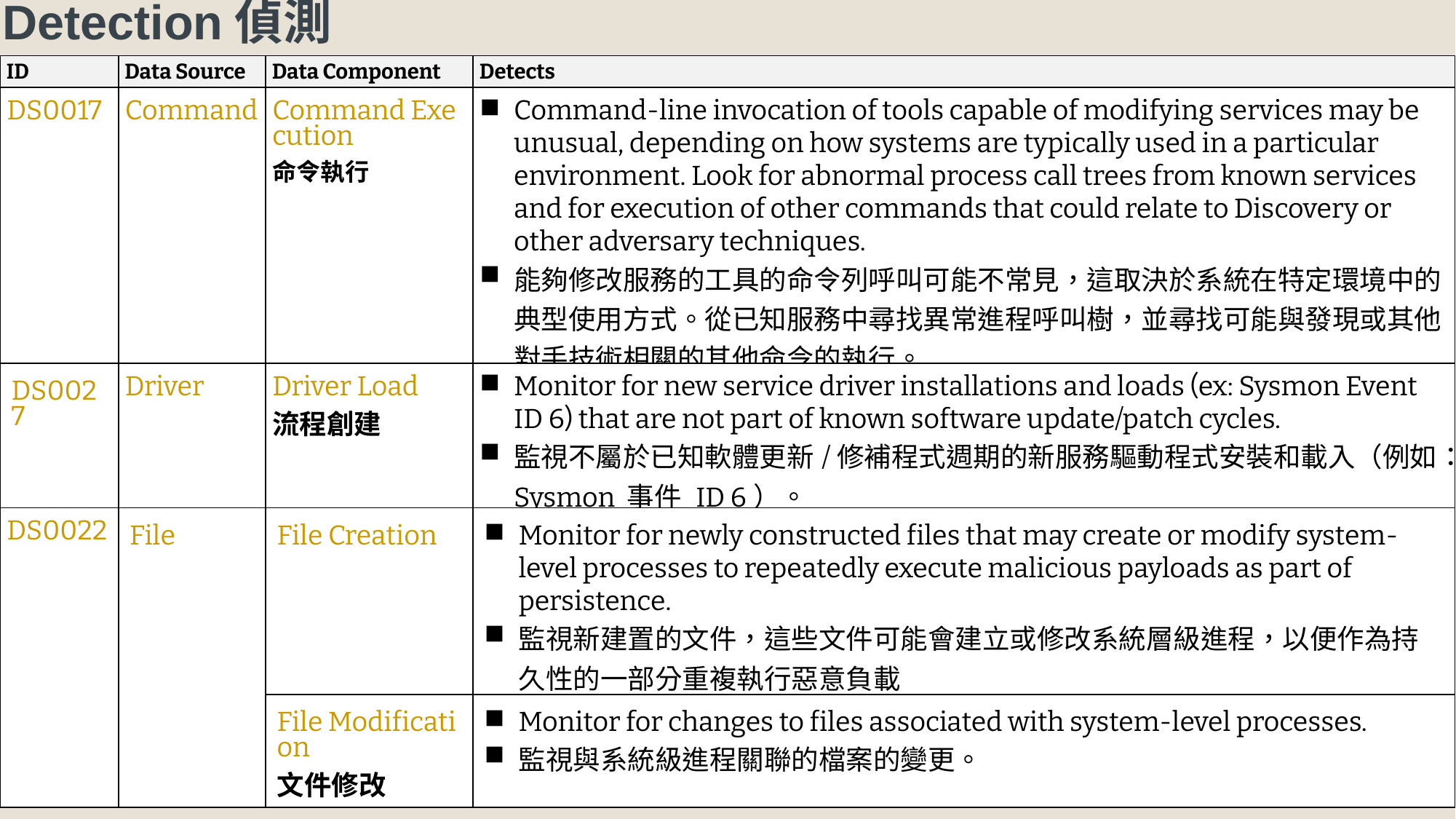

Detection偵測
| ID | Data Source | Data Component | Detects |
| --- | --- | --- | --- |
| DS0017 | Command | Command Execution 命令執行 | Command-line invocation of tools capable of modifying services may be unusual, depending on how systems are typically used in a particular environment. Look for abnormal process call trees from known services and for execution of other commands that could relate to Discovery or other adversary techniques. 能夠修改服務的工具的命令列呼叫可能不常見，這取決於系統在特定環境中的典型使用方式。從已知服務中尋找異常進程呼叫樹，並尋找可能與發現或其他對手技術相關的其他命令的執行。 |
| DS0027 | Driver | Driver Load 流程創建 | Monitor for new service driver installations and loads (ex: Sysmon Event ID 6) that are not part of known software update/patch cycles. 監視不屬於已知軟體更新/修補程式週期的新服務驅動程式安裝和載入（例如：Sysmon 事件 ID 6）。 |
| DS0022 | File | File Creation | Monitor for newly constructed files that may create or modify system-level processes to repeatedly execute malicious payloads as part of persistence. 監視新建置的文件，這些文件可能會建立或修改系統層級進程，以便作為持久性的一部分重複執行惡意負載 |
|  |  | File Modification 文件修改 | Monitor for changes to files associated with system-level processes. 監視與系統級進程關聯的檔案的變更。 |
40